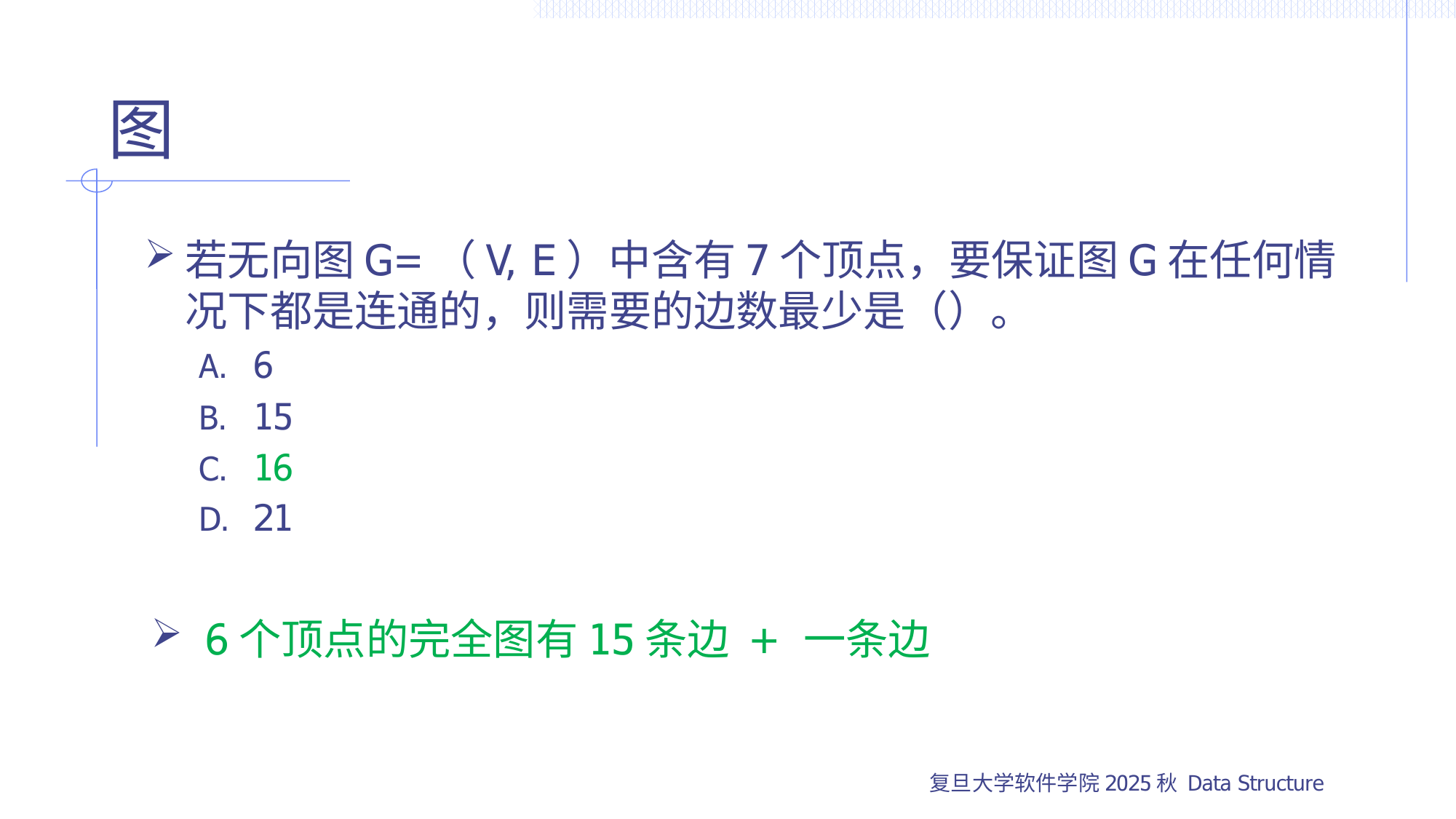

# 图
若无向图G=（V, E）中含有7个顶点，要保证图G在任何情况下都是连通的，则需要的边数最少是（）。
6
15
16
21

6个顶点的完全图有15条边 + 一条边